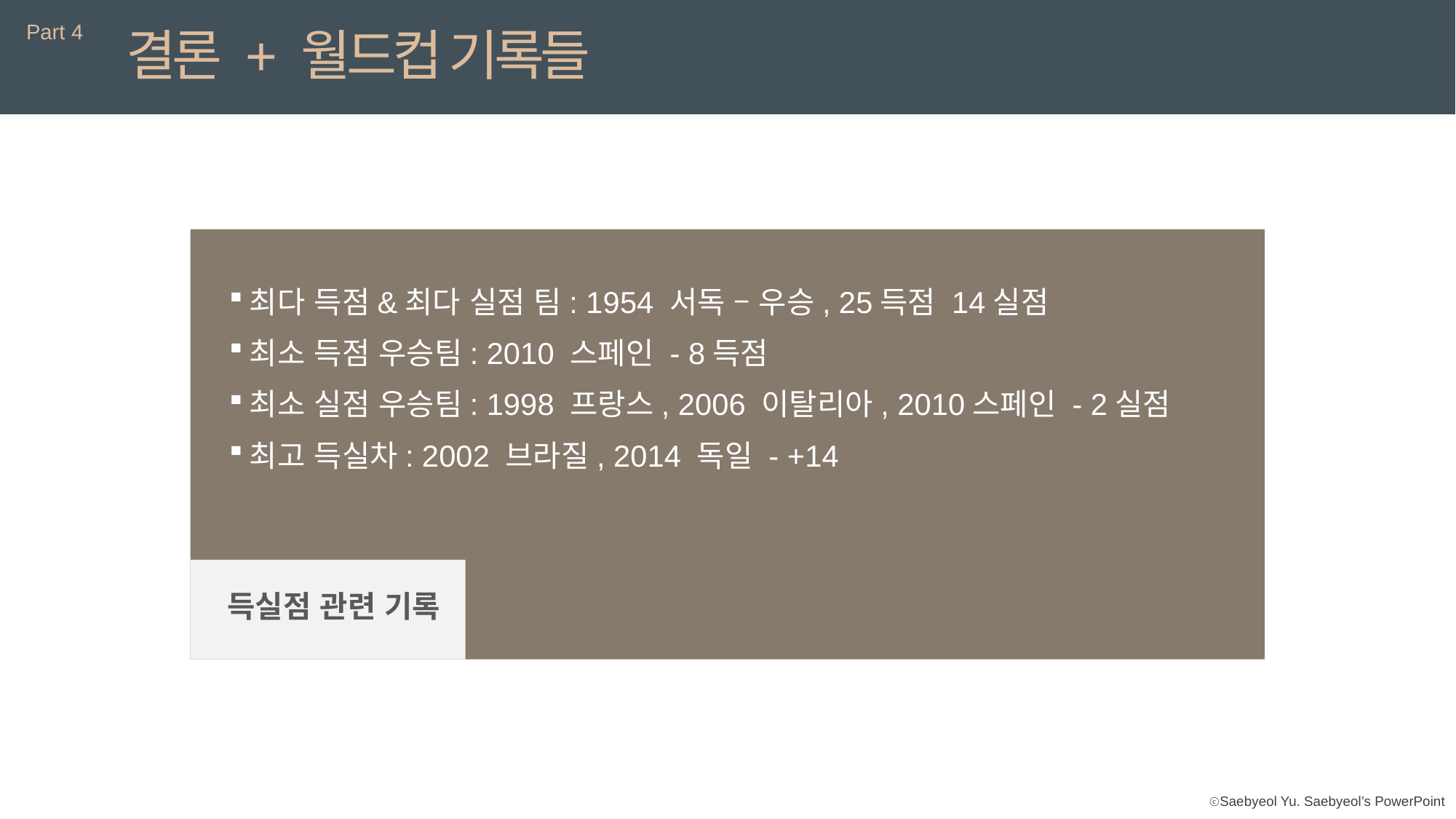

Part 4
결론 + 월드컵 기록들

최다 득점&최다 실점 팀: 1954 서독 – 우승, 25득점 14실점
최소 득점 우승팀: 2010 스페인 - 8득점
최소 실점 우승팀: 1998 프랑스, 2006 이탈리아, 2010스페인 - 2실점
최고 득실차: 2002 브라질, 2014 독일 - +14

득실점 관련 기록